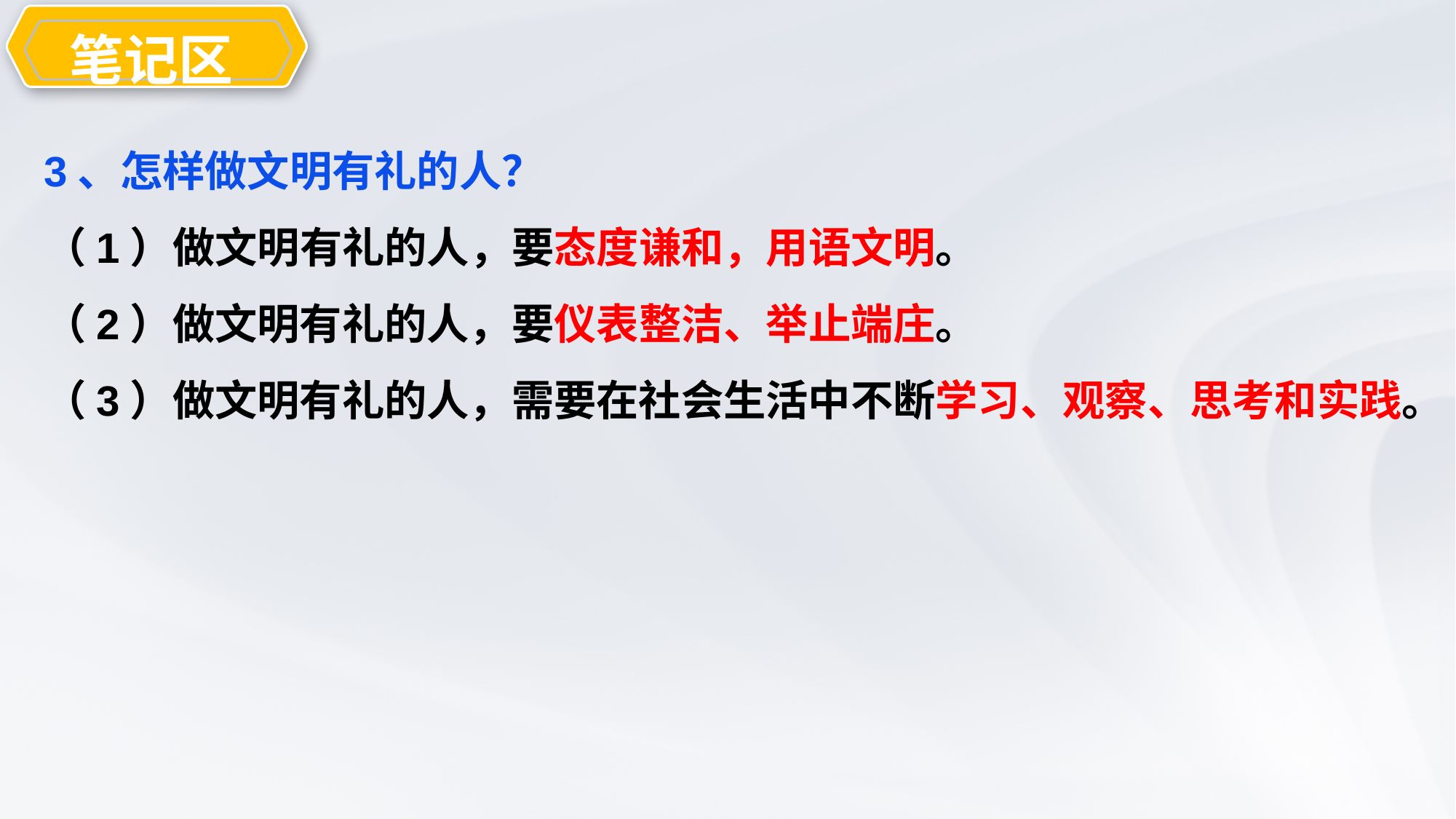

笔记区
教学目
3、怎样做文明有礼的人？
（1）做文明有礼的人，要态度谦和，用语文明。
（2）做文明有礼的人，要仪表整洁、举止端庄。
（3）做文明有礼的人，需要在社会生活中不断学习、观察、思考和实践。